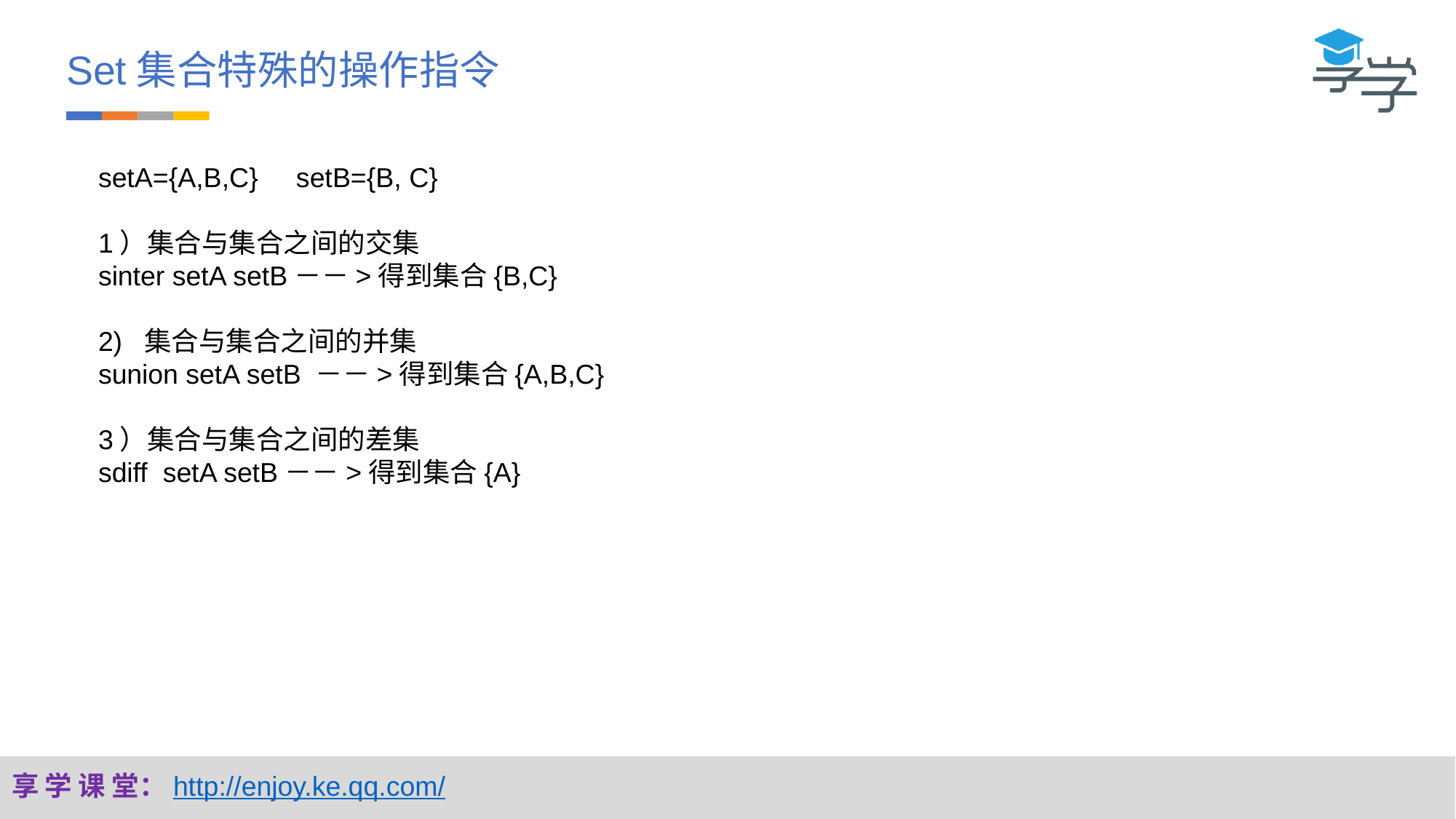

Set集合特殊的操作指令

setA={A,B,C}     setB={B, C}

1）集合与集合之间的交集
sinter setA setB－－>得到集合{B,C}

2)  集合与集合之间的并集
sunion setA setB －－>得到集合{A,B,C}

3）集合与集合之间的差集
sdiff  setA setB－－>得到集合{A}